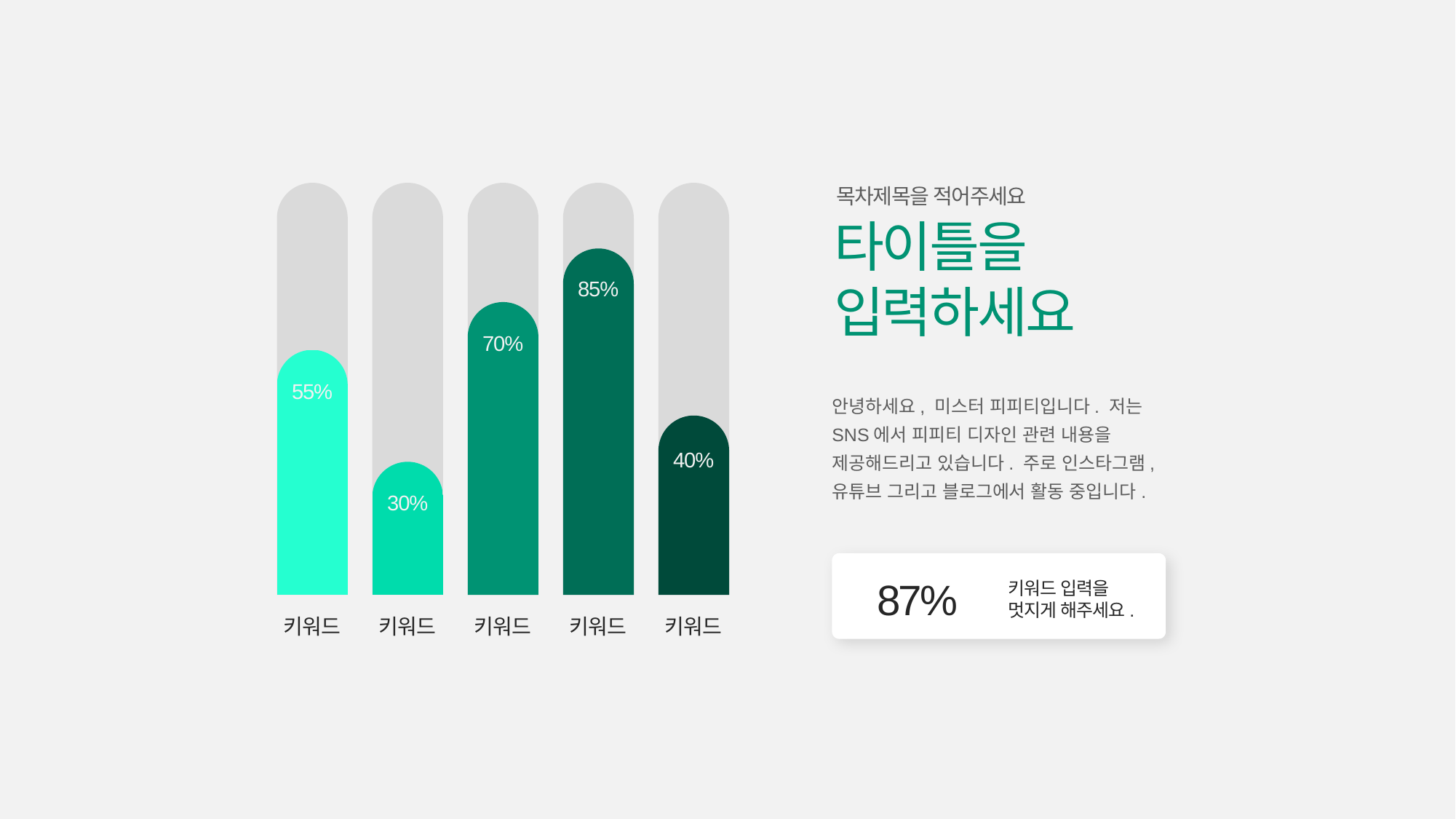

목차제목을 적어주세요
타이틀을
입력하세요

85%

70%

55%
안녕하세요, 미스터 피피티입니다. 저는 SNS에서 피피티 디자인 관련 내용을 제공해드리고 있습니다. 주로 인스타그램, 유튜브 그리고 블로그에서 활동 중입니다.

40%

30%

87%
키워드 입력을
멋지게 해주세요.
키워드
키워드
키워드
키워드
키워드